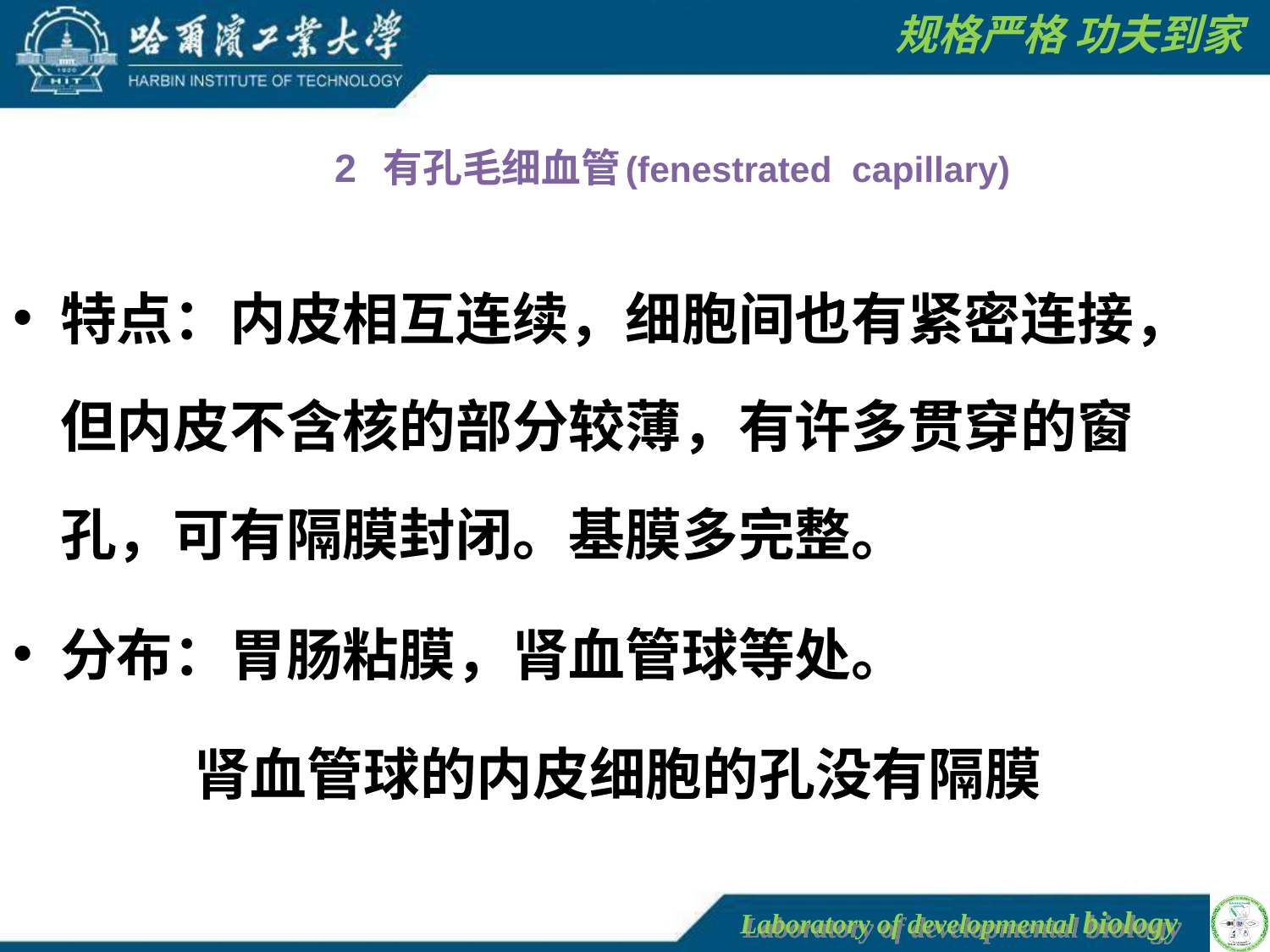

2  有孔毛细血管(fenestrated  capillary)
特点：内皮相互连续，细胞间也有紧密连接，但内皮不含核的部分较薄，有许多贯穿的窗孔，可有隔膜封闭。基膜多完整。
分布：胃肠粘膜，肾血管球等处。
             肾血管球的内皮细胞的孔没有隔膜